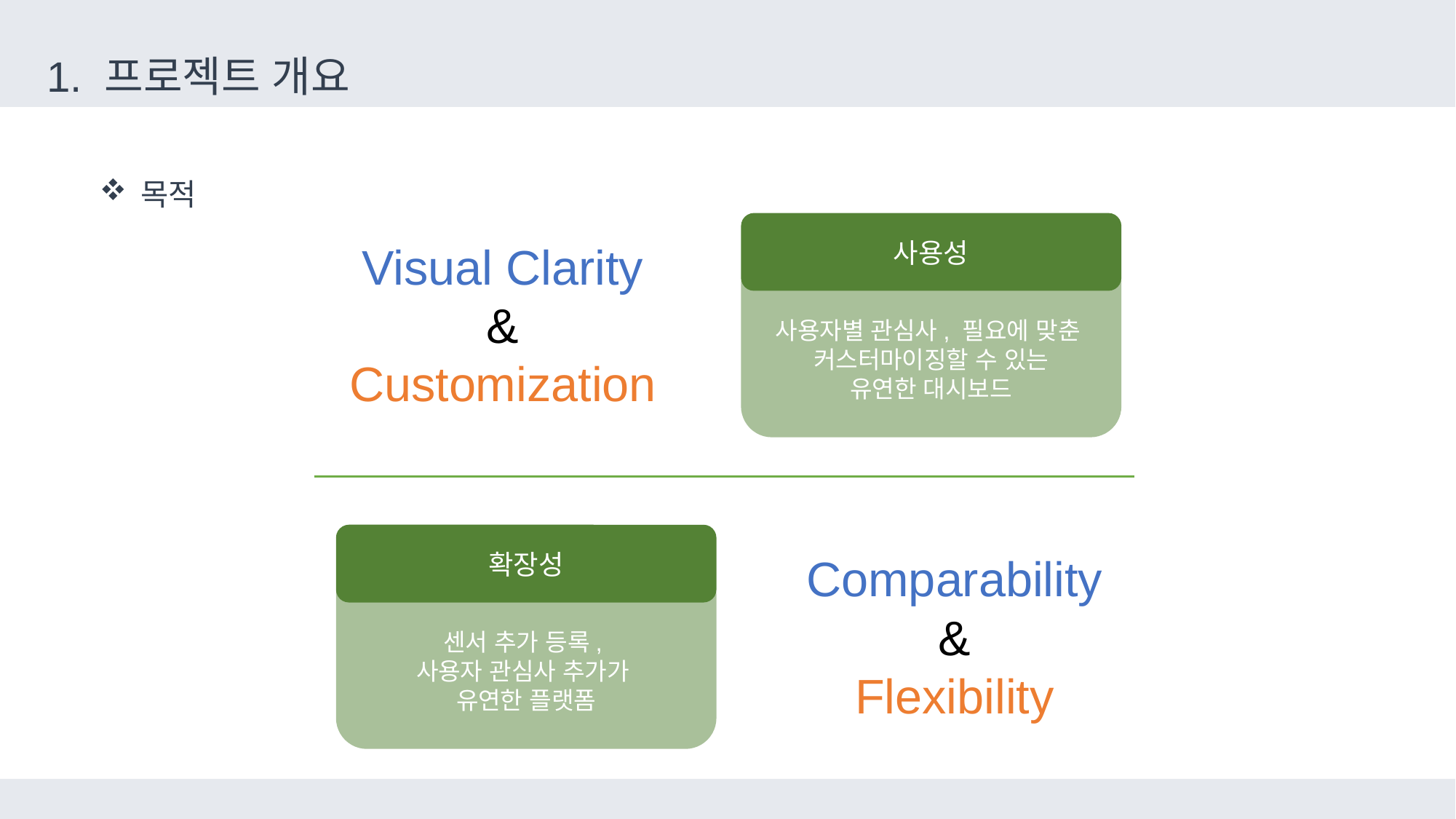

1. 프로젝트 개요
목적
사용성

사용자별 관심사, 필요에 맞춘
커스터마이징할 수 있는
유연한 대시보드
Visual Clarity
&
Customization

확장성

센서 추가 등록,
사용자 관심사 추가가
유연한 플랫폼
Comparability
&
Flexibility